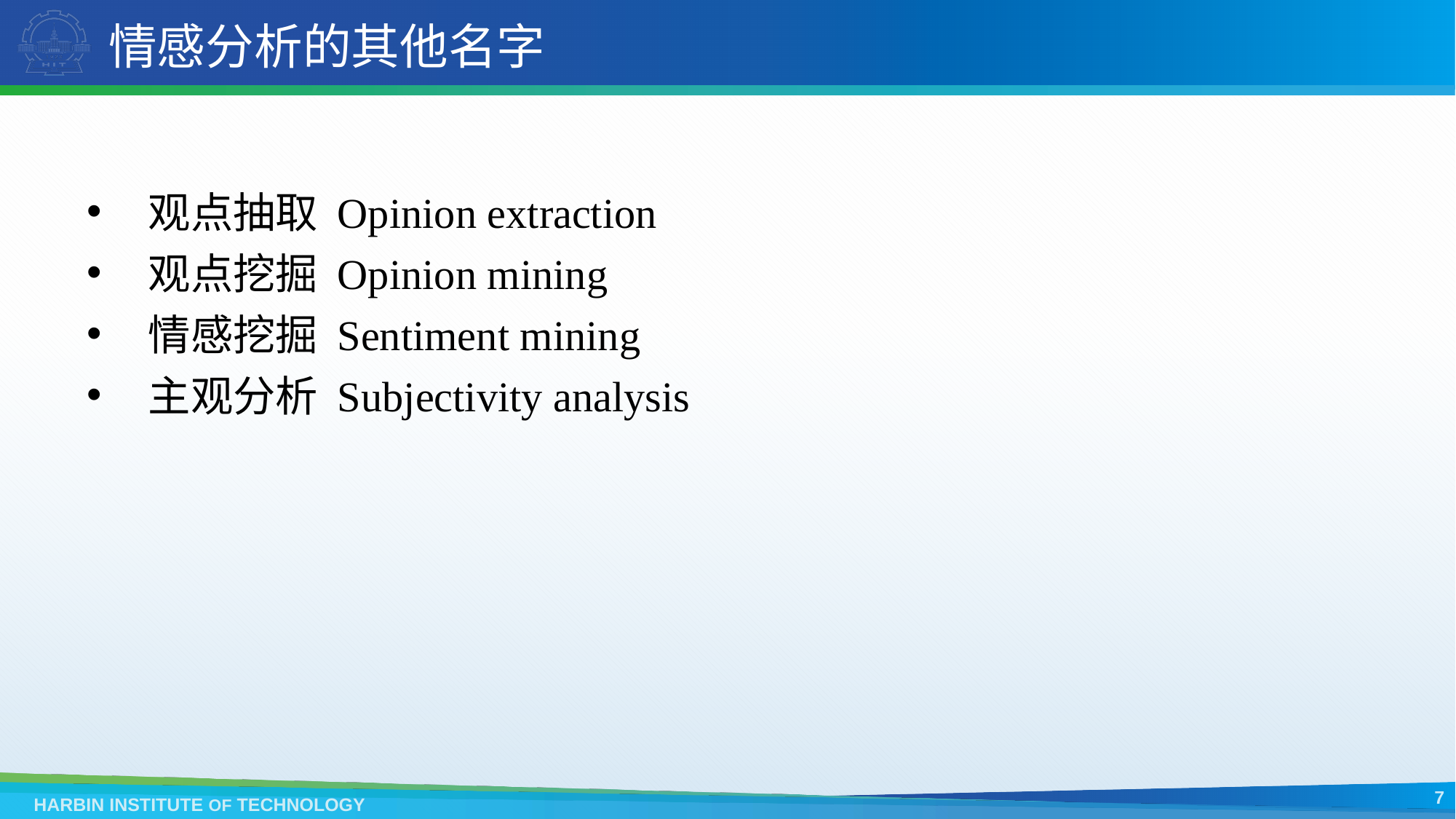

# 情感分析的其他名字
观点抽取 Opinion extraction
观点挖掘 Opinion mining
情感挖掘 Sentiment mining
主观分析 Subjectivity analysis
7
HARBIN INSTITUTE OF TECHNOLOGY